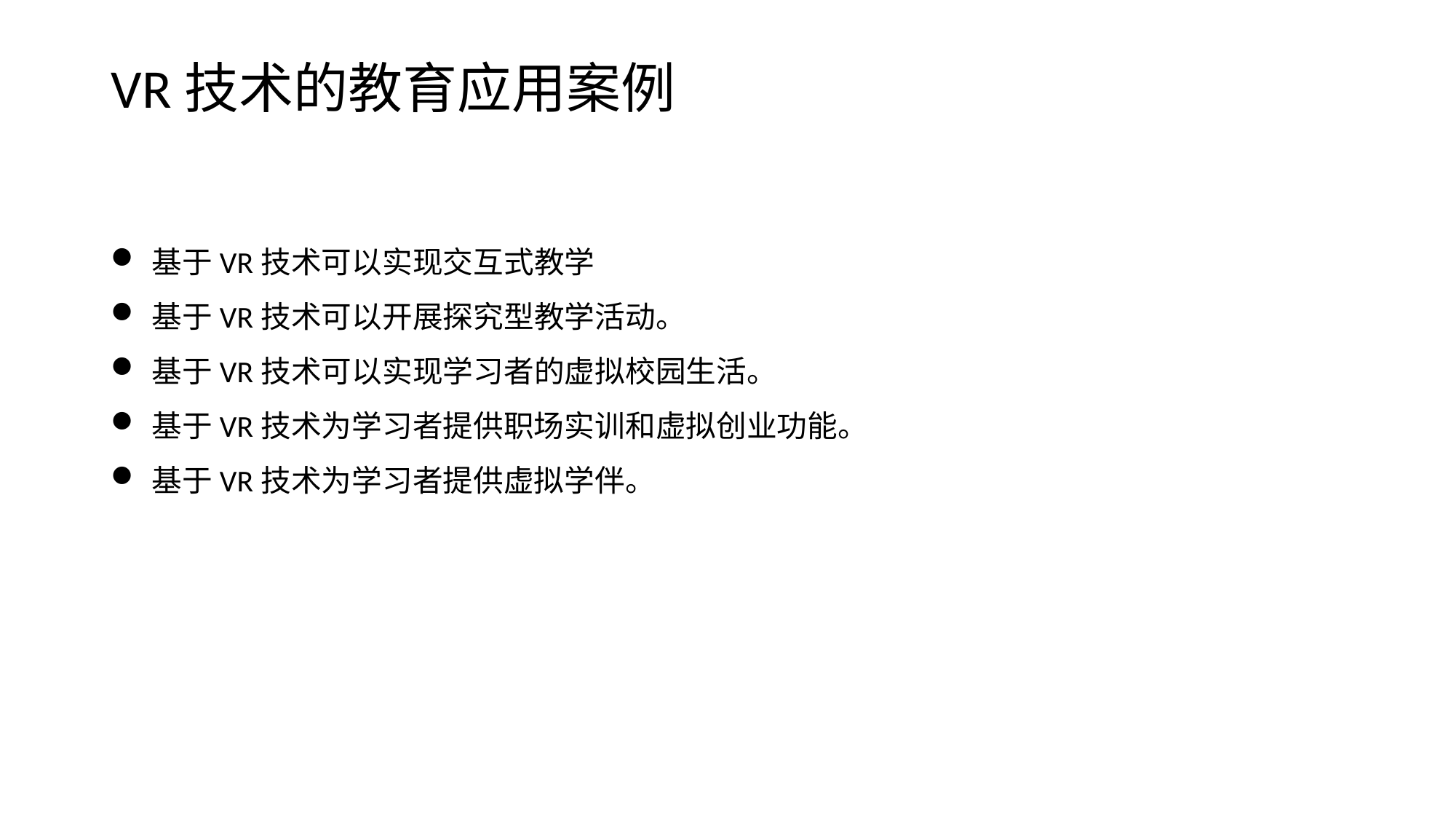

# VR技术的教育应用案例
基于VR技术可以实现交互式教学
基于VR技术可以开展探究型教学活动。
基于VR技术可以实现学习者的虚拟校园生活。
基于VR技术为学习者提供职场实训和虚拟创业功能。
基于VR技术为学习者提供虚拟学伴。